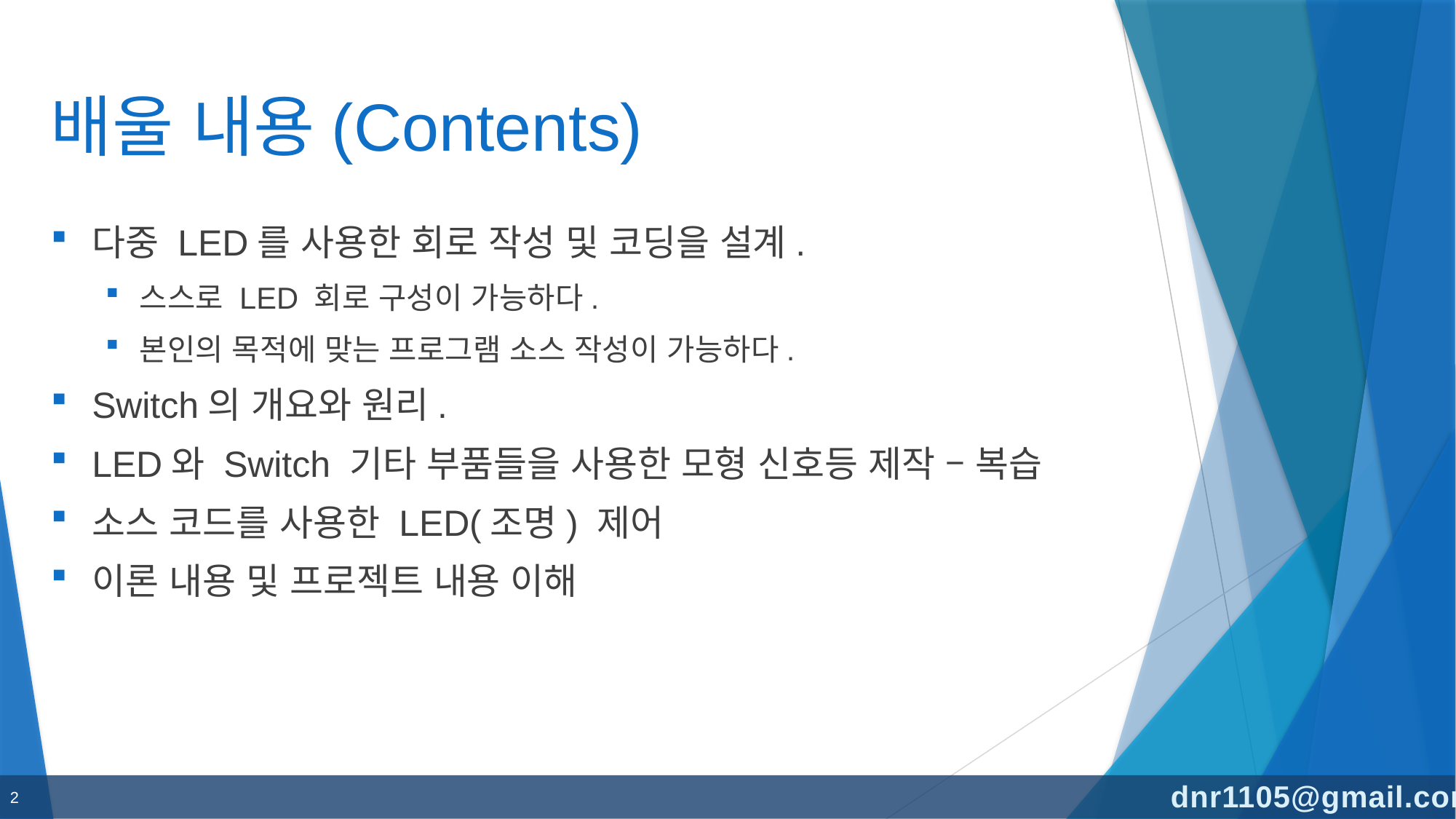

# 배울 내용(Contents)
다중 LED를 사용한 회로 작성 및 코딩을 설계.
스스로 LED 회로 구성이 가능하다.
본인의 목적에 맞는 프로그램 소스 작성이 가능하다.
Switch의 개요와 원리.
LED와 Switch 기타 부품들을 사용한 모형 신호등 제작 – 복습
소스 코드를 사용한 LED(조명) 제어
이론 내용 및 프로젝트 내용 이해
2